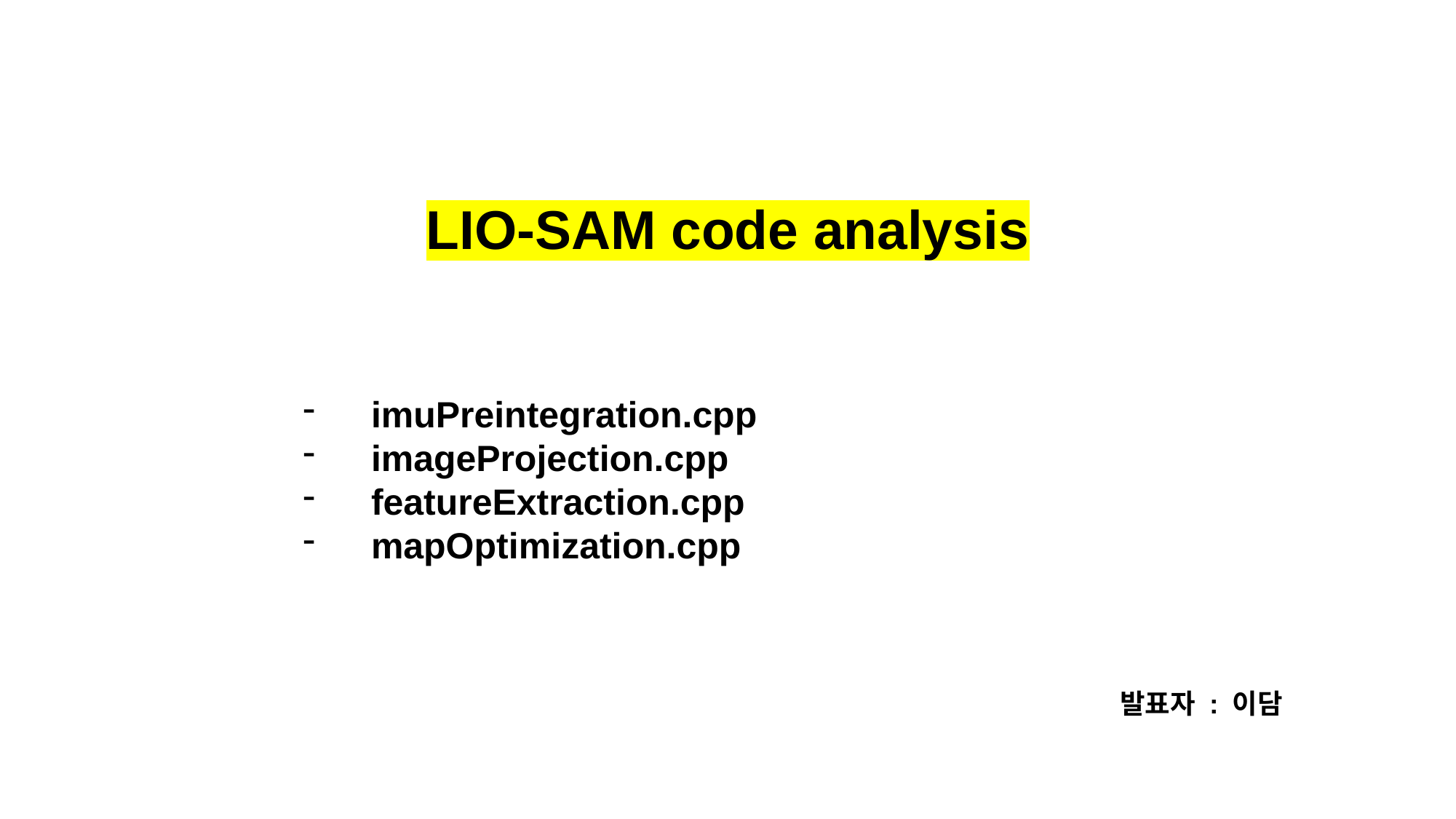

LIO-SAM code analysis

imuPreintegration.cpp
imageProjection.cpp
featureExtraction.cpp
mapOptimization.cpp
발표자 : 이담